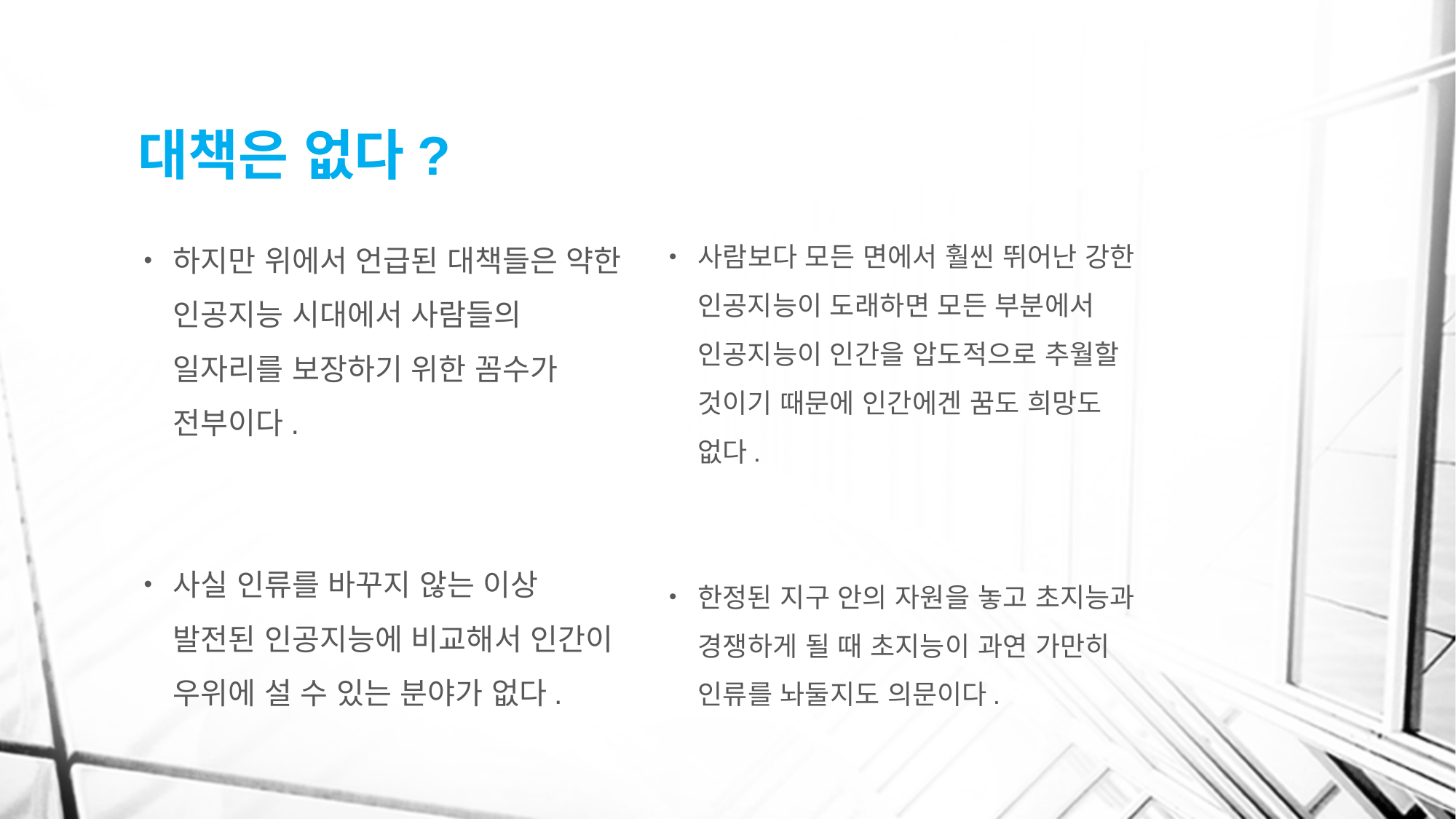

# 대책은 없다?
하지만 위에서 언급된 대책들은 약한 인공지능 시대에서 사람들의 일자리를 보장하기 위한 꼼수가 전부이다.

사실 인류를 바꾸지 않는 이상 발전된 인공지능에 비교해서 인간이 우위에 설 수 있는 분야가 없다.
사람보다 모든 면에서 훨씬 뛰어난 강한 인공지능이 도래하면 모든 부분에서 인공지능이 인간을 압도적으로 추월할 것이기 때문에 인간에겐 꿈도 희망도 없다.

한정된 지구 안의 자원을 놓고 초지능과 경쟁하게 될 때 초지능이 과연 가만히 인류를 놔둘지도 의문이다.